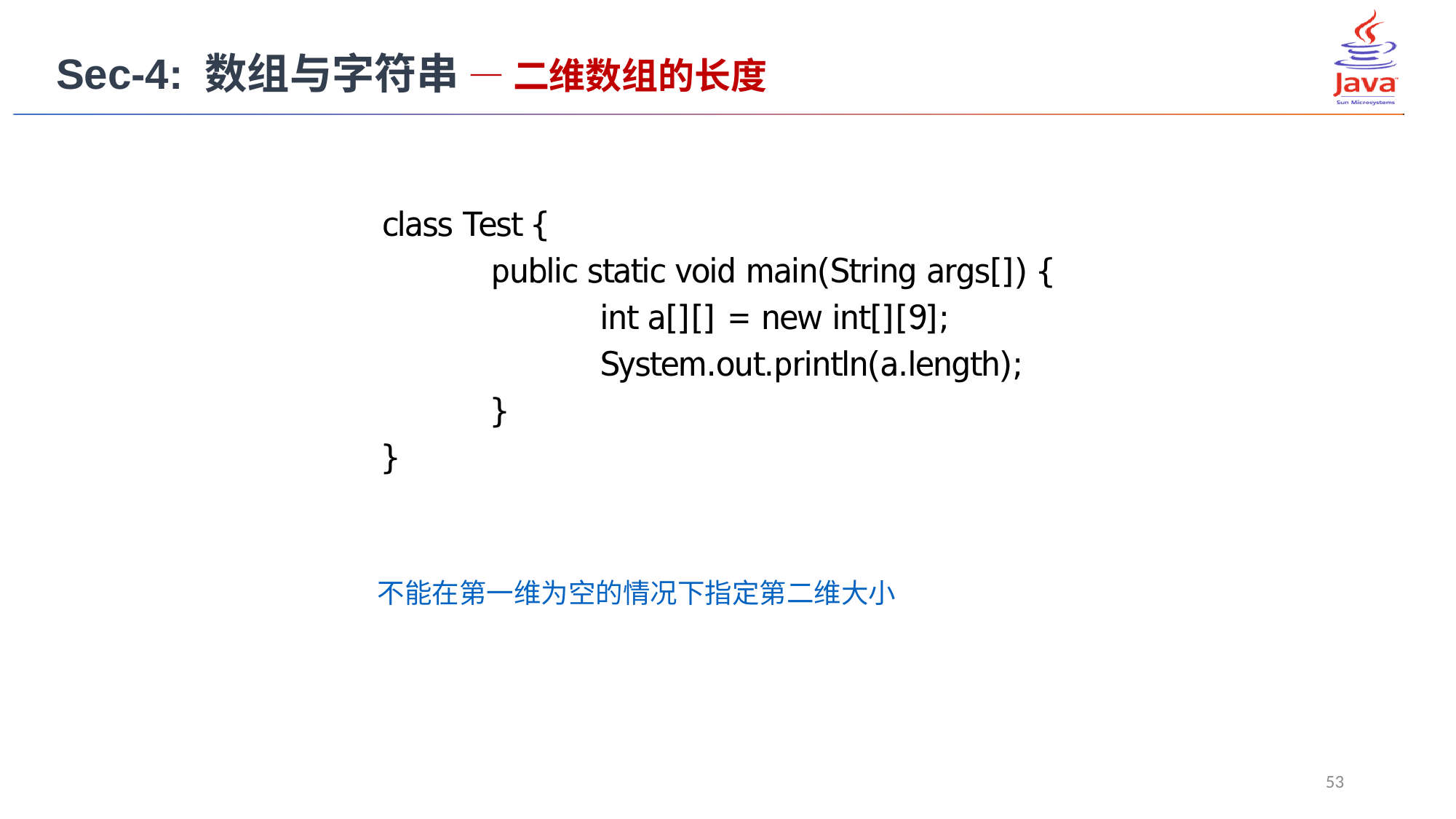

Sec-4: 数组与字符串 — 二维数组的长度
	class Test {
		public static void main(String args[]) {
			int a[][] = new int[][9];
			System.out.println(a.length);
		}
	}

不能在第一维为空的情况下指定第二维大小
53